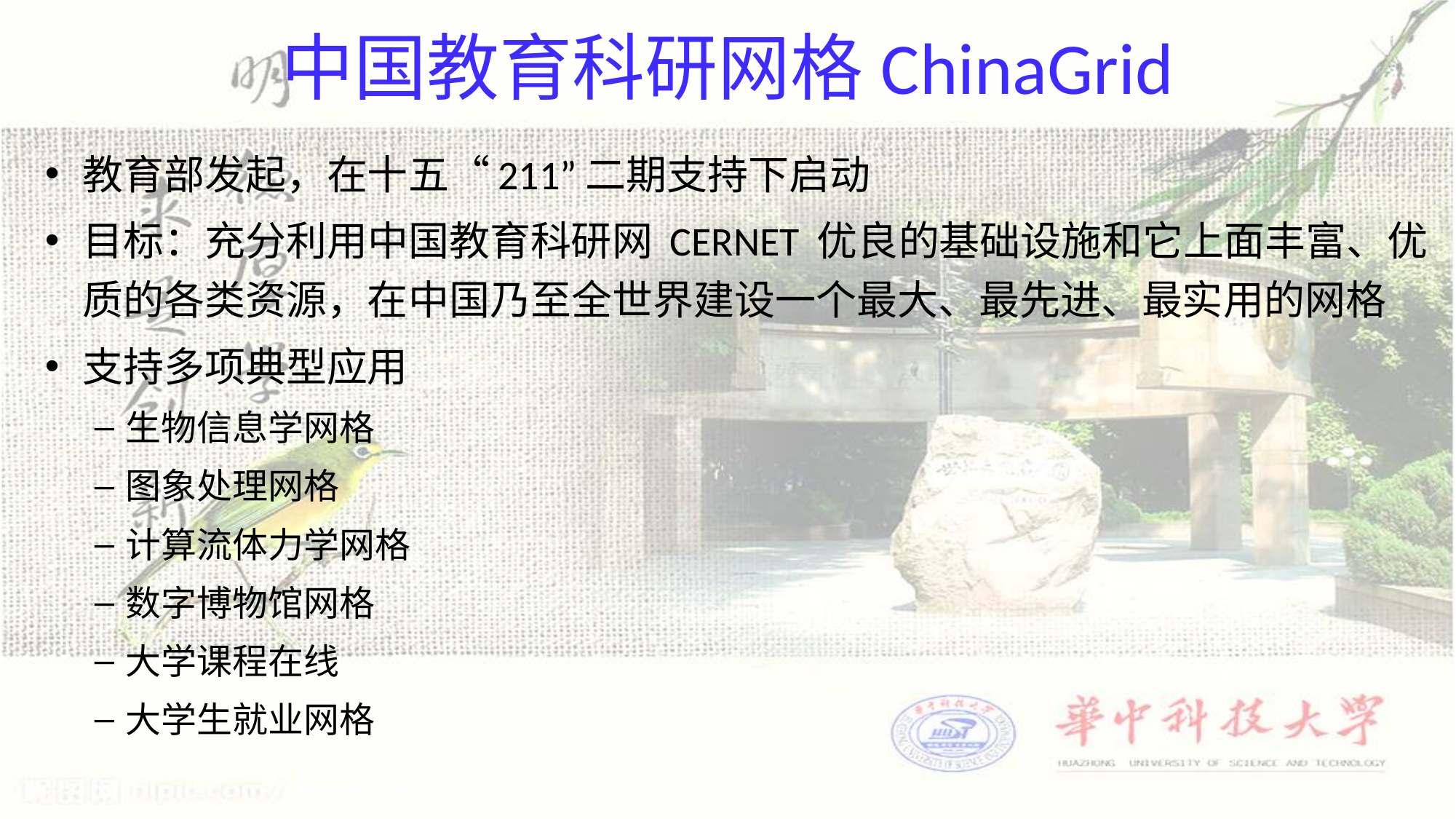

# 中国教育科研网格ChinaGrid
教育部发起，在十五“211”二期支持下启动
目标：充分利用中国教育科研网 CERNET 优良的基础设施和它上面丰富、优质的各类资源，在中国乃至全世界建设一个最大、最先进、最实用的网格
支持多项典型应用
生物信息学网格
图象处理网格
计算流体力学网格
数字博物馆网格
大学课程在线
大学生就业网格